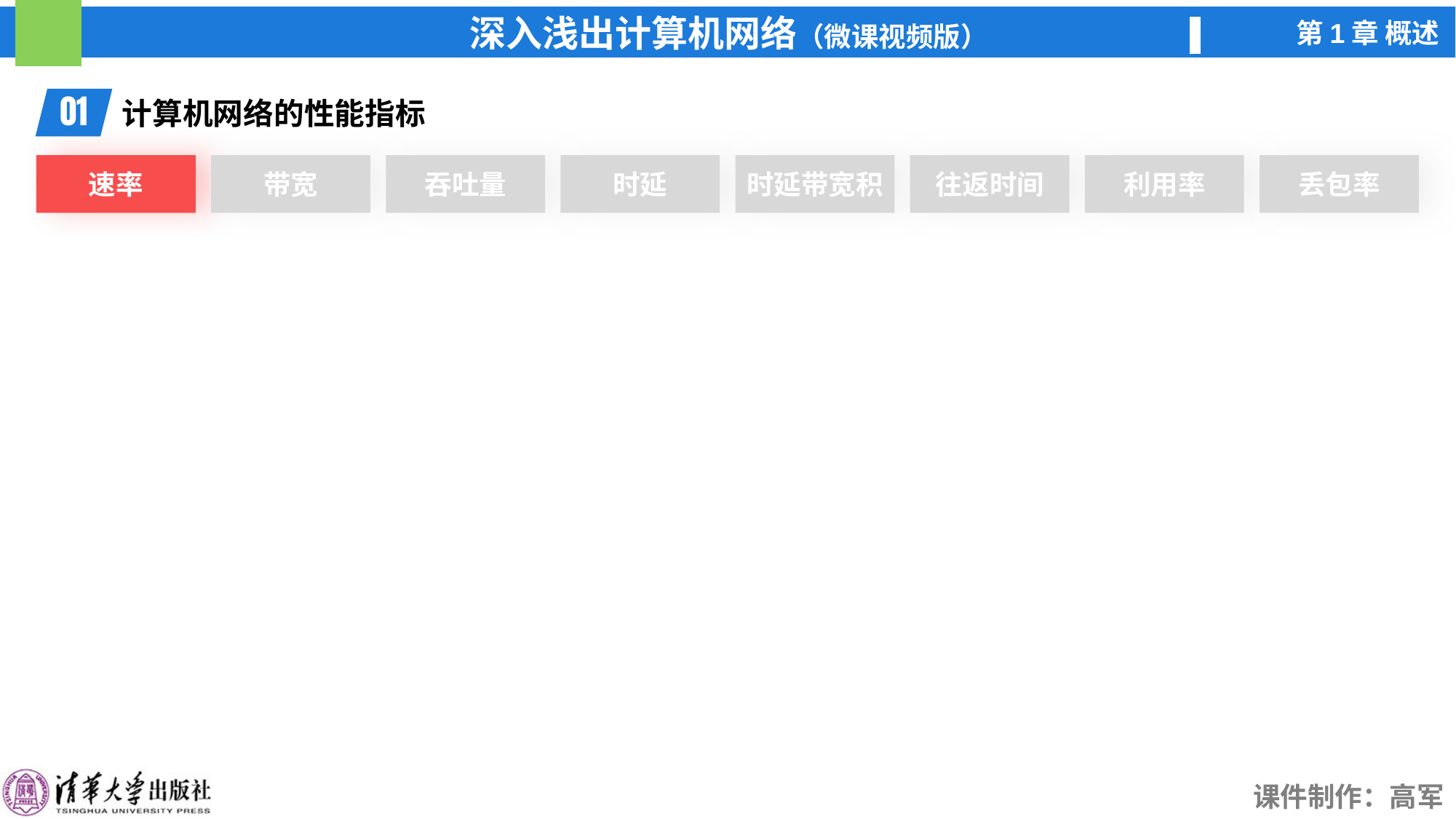

01
计算机网络的性能指标
速率
带宽
吞吐量
时延
时延带宽积
往返时间
利用率
丢包率